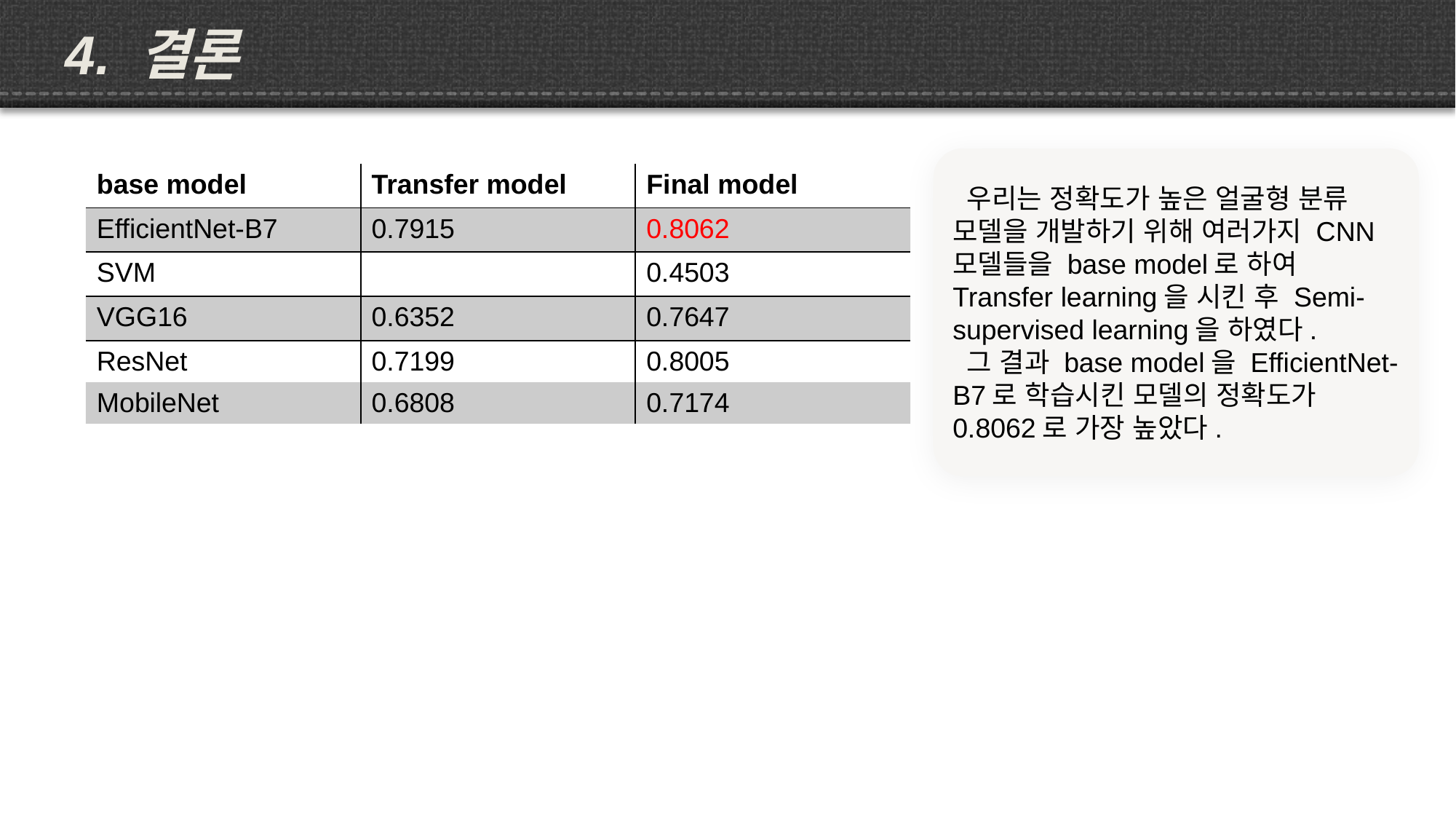

4. 결론

 우리는 정확도가 높은 얼굴형 분류 모델을 개발하기 위해 여러가지 CNN모델들을 base model로 하여 Transfer learning을 시킨 후 Semi-supervised learning을 하였다.
 그 결과 base model을 EfficientNet-B7로 학습시킨 모델의 정확도가 0.8062로 가장 높았다.
| base model | Transfer model | Final model |
| --- | --- | --- |
| EfficientNet-B7 | 0.7915 | 0.8062 |
| SVM |  | 0.4503 |
| VGG16 | 0.6352 | 0.7647 |
| ResNet | 0.7199 | 0.8005 |
| MobileNet | 0.6808 | 0.7174 |